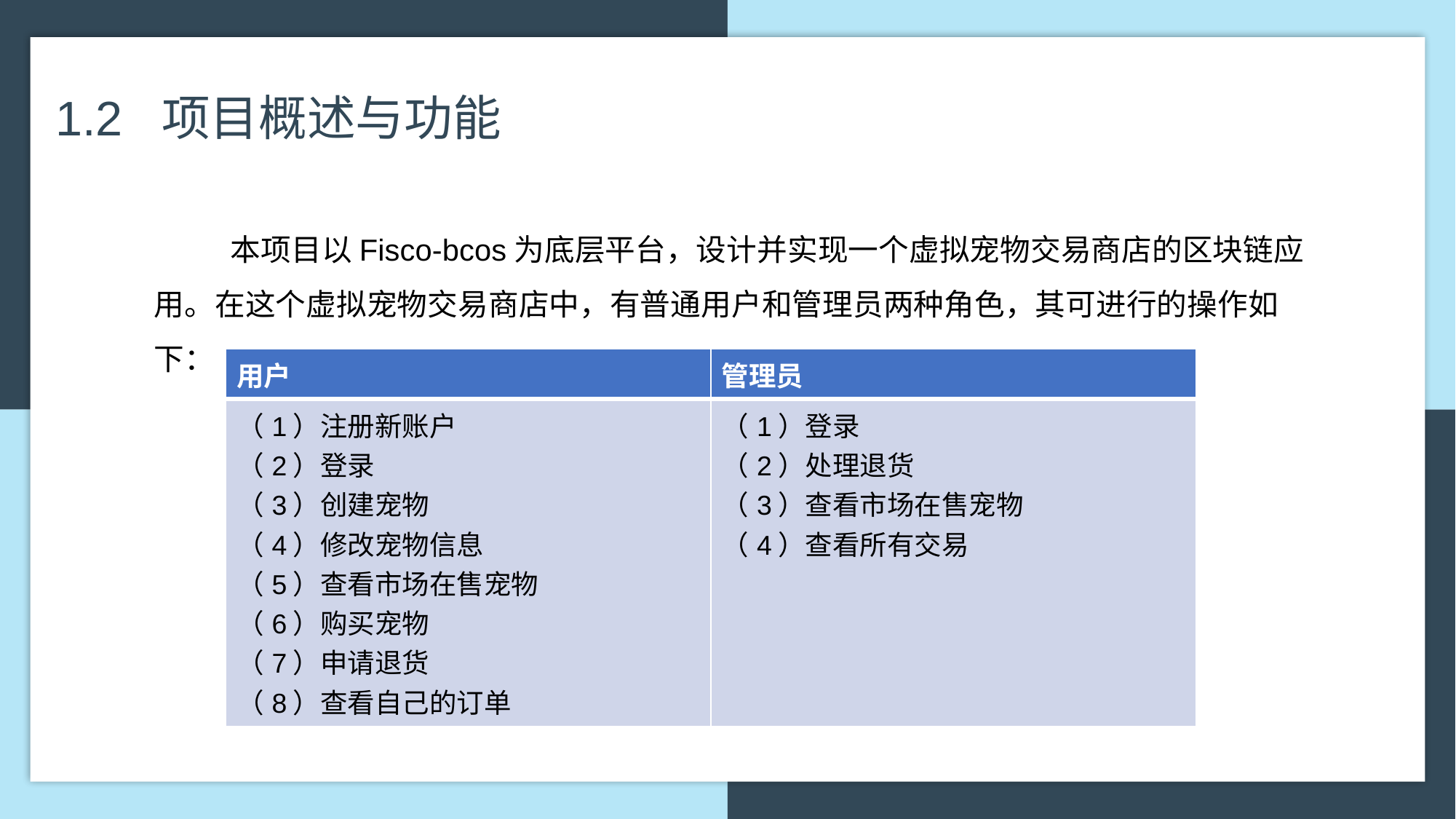

1.2  项目概述与功能
        本项目以Fisco-bcos为底层平台，设计并实现一个虚拟宠物交易商店的区块链应用。在这个虚拟宠物交易商店中，有普通用户和管理员两种角色，其可进行的操作如下：

| 用户 | 管理员 |
| --- | --- |
| （1）注册新账户 （2）登录 （3）创建宠物 （4）修改宠物信息 （5）查看市场在售宠物 （6）购买宠物 （7）申请退货 （8）查看自己的订单 | （1）登录 （2）处理退货 （3）查看市场在售宠物 （4）查看所有交易 |